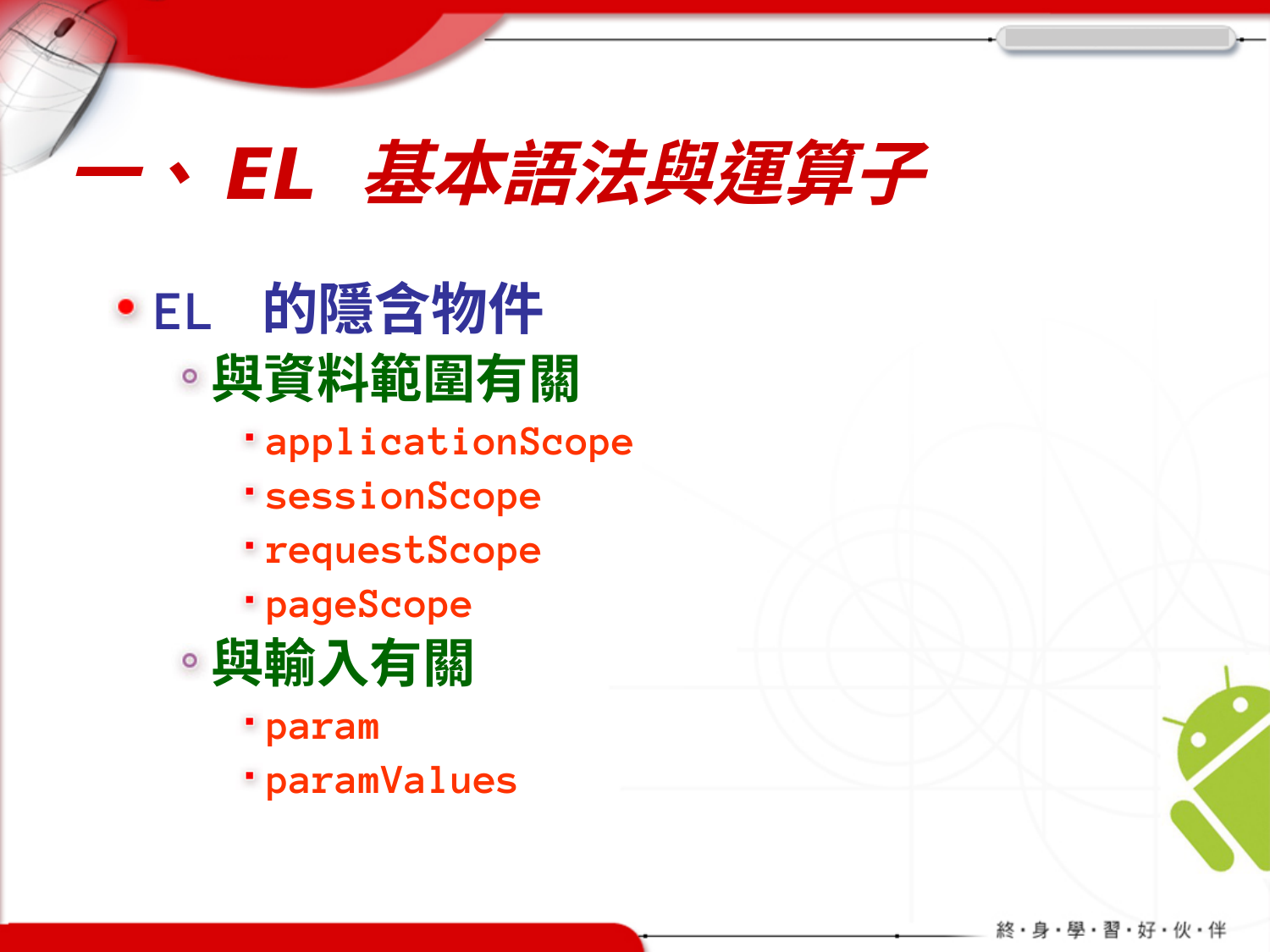

# 一、EL 基本語法與運算子
EL 的隱含物件
與資料範圍有關
applicationScope
sessionScope
requestScope
pageScope
與輸入有關
param
paramValues